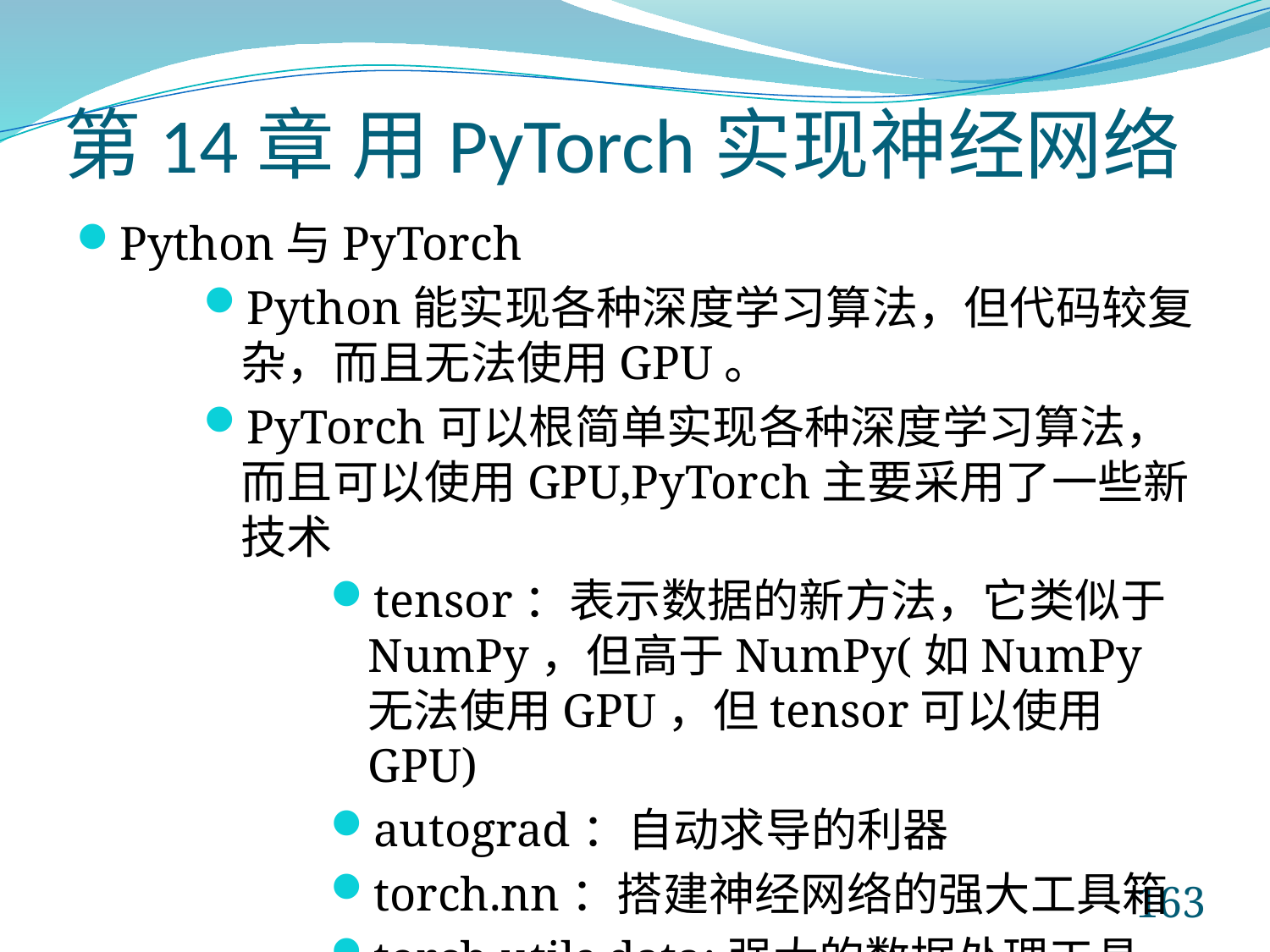

# 第14章 用PyTorch实现神经网络
Python与PyTorch
Python能实现各种深度学习算法，但代码较复杂，而且无法使用GPU。
PyTorch可以根简单实现各种深度学习算法，而且可以使用GPU,PyTorch主要采用了一些新技术
tensor：表示数据的新方法，它类似于NumPy，但高于NumPy(如NumPy无法使用GPU，但tensor可以使用GPU)
autograd：自动求导的利器
torch.nn：搭建神经网络的强大工具箱
torch.utils.data:强大的数据处理工具
torchvision:可视化工具

163